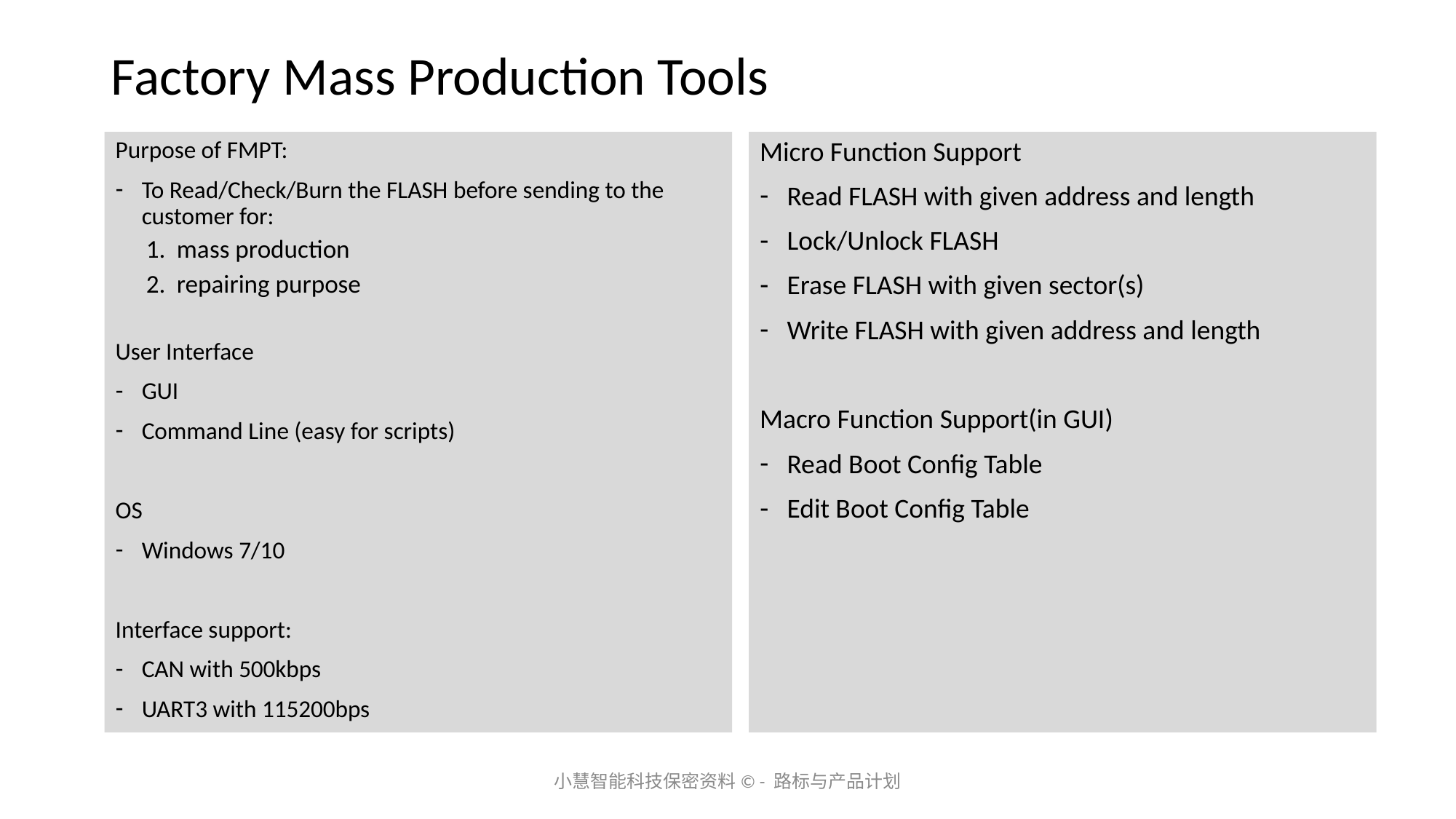

# Factory Mass Production Tools
Purpose of FMPT:
To Read/Check/Burn the FLASH before sending to the customer for:
mass production
repairing purpose

User Interface
GUI
Command Line (easy for scripts)

OS
Windows 7/10

Interface support:
CAN with 500kbps
UART3 with 115200bps
Micro Function Support
Read FLASH with given address and length
Lock/Unlock FLASH
Erase FLASH with given sector(s)
Write FLASH with given address and length

Macro Function Support(in GUI)
Read Boot Config Table
Edit Boot Config Table

小慧智能科技保密资料© - 路标与产品计划
34